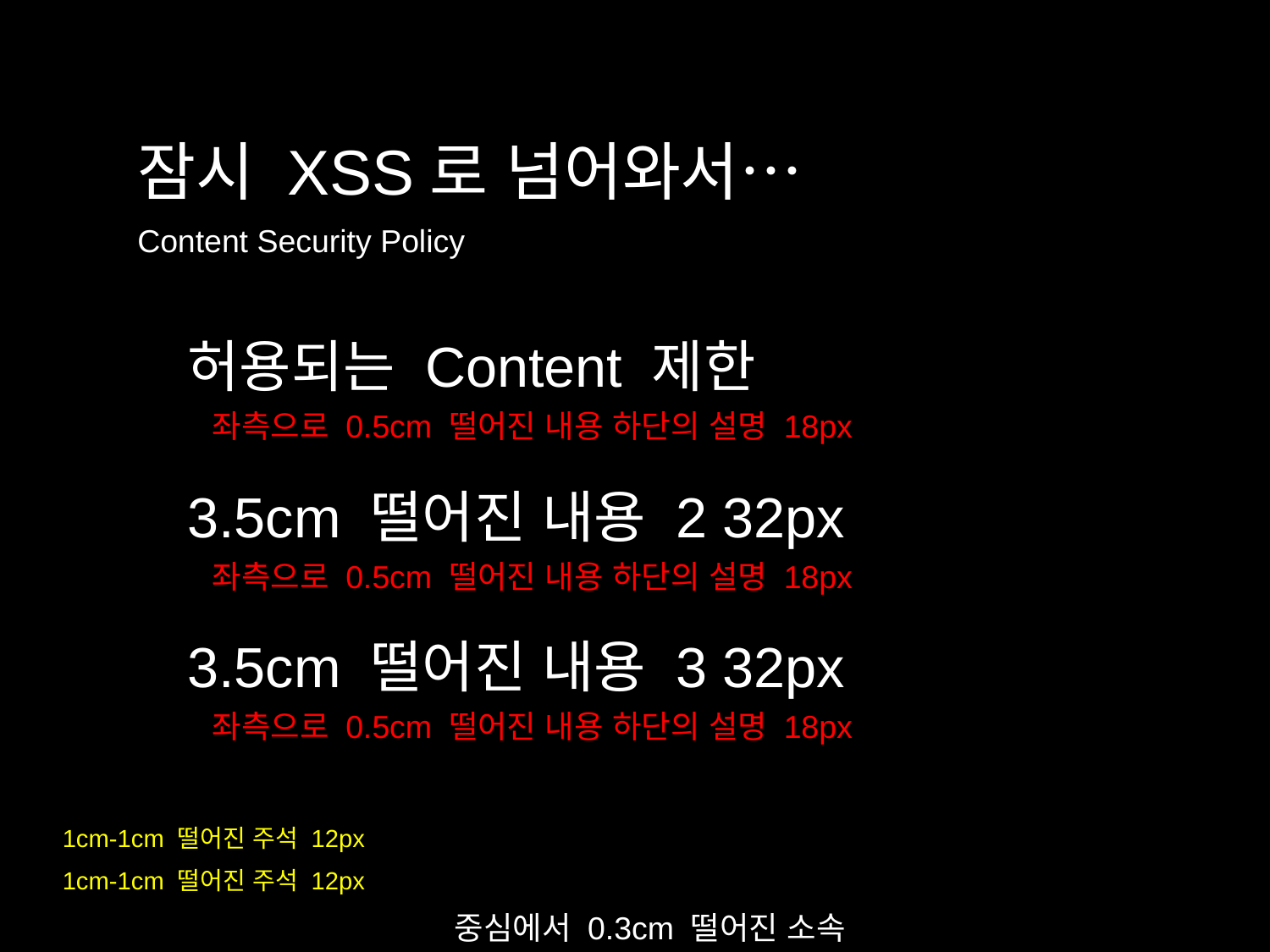

잠시 XSS로 넘어와서…
Content Security Policy
허용되는 Content 제한
좌측으로 0.5cm 떨어진 내용 하단의 설명 18px
3.5cm 떨어진 내용 2 32px
좌측으로 0.5cm 떨어진 내용 하단의 설명 18px
3.5cm 떨어진 내용 3 32px
좌측으로 0.5cm 떨어진 내용 하단의 설명 18px
1cm-1cm 떨어진 주석 12px
1cm-1cm 떨어진 주석 12px